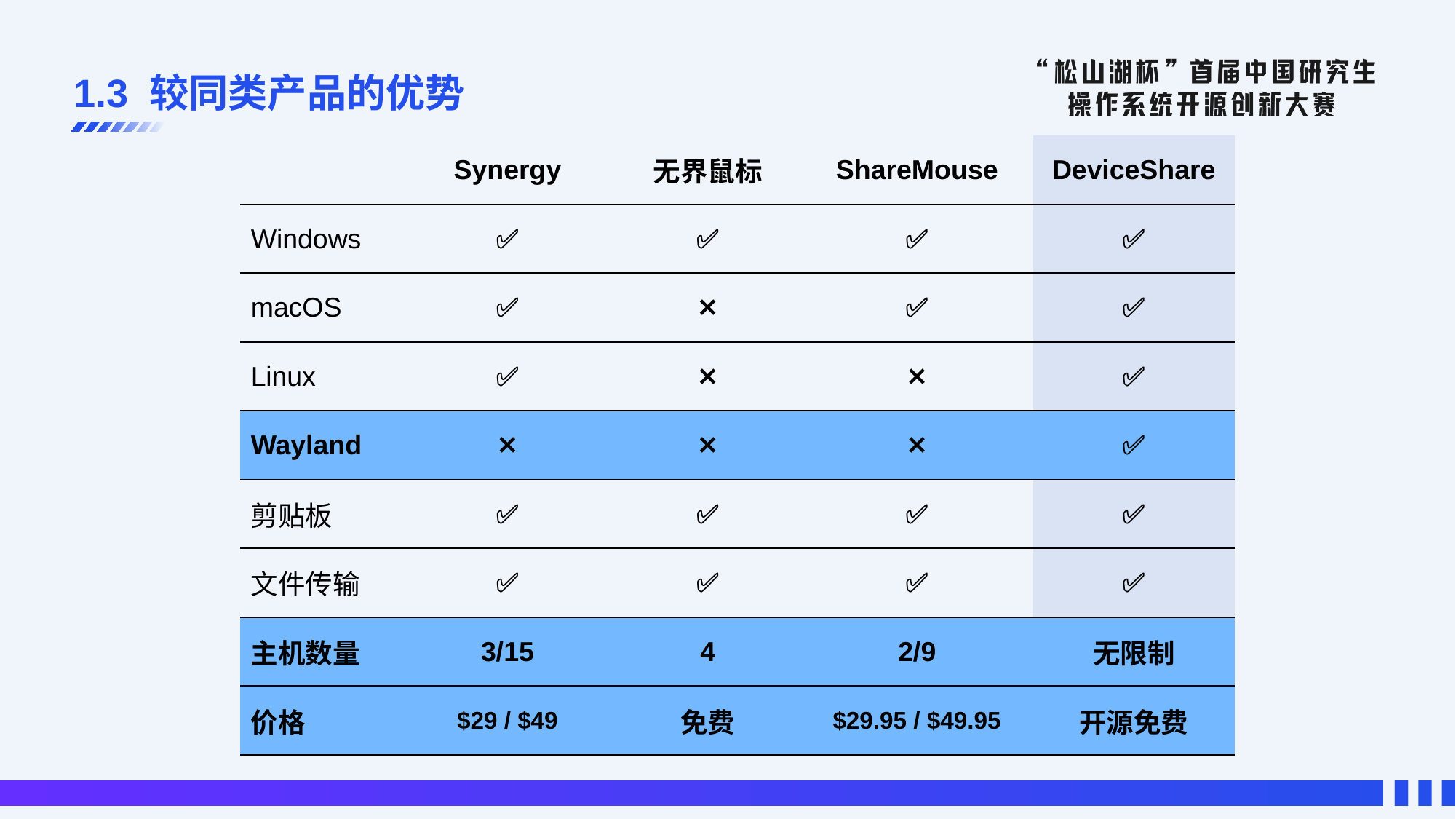

# 1.3 较同类产品的优势
|  | Synergy | 无界鼠标 | ShareMouse | DeviceShare |
| --- | --- | --- | --- | --- |
| Windows | ✅ | ✅ | ✅ | ✅ |
| macOS | ✅ | ❌ | ✅ | ✅ |
| Linux | ✅ | ❌ | ❌ | ✅ |
| Wayland | ❌ | ❌ | ❌ | ✅ |
| 剪贴板 | ✅ | ✅ | ✅ | ✅ |
| 文件传输 | ✅ | ✅ | ✅ | ✅ |
| 主机数量 | 3/15 | 4 | 2/9 | 无限制 |
| 价格 | $29 / $49 | 免费 | $29.95 / $49.95 | 开源免费 |